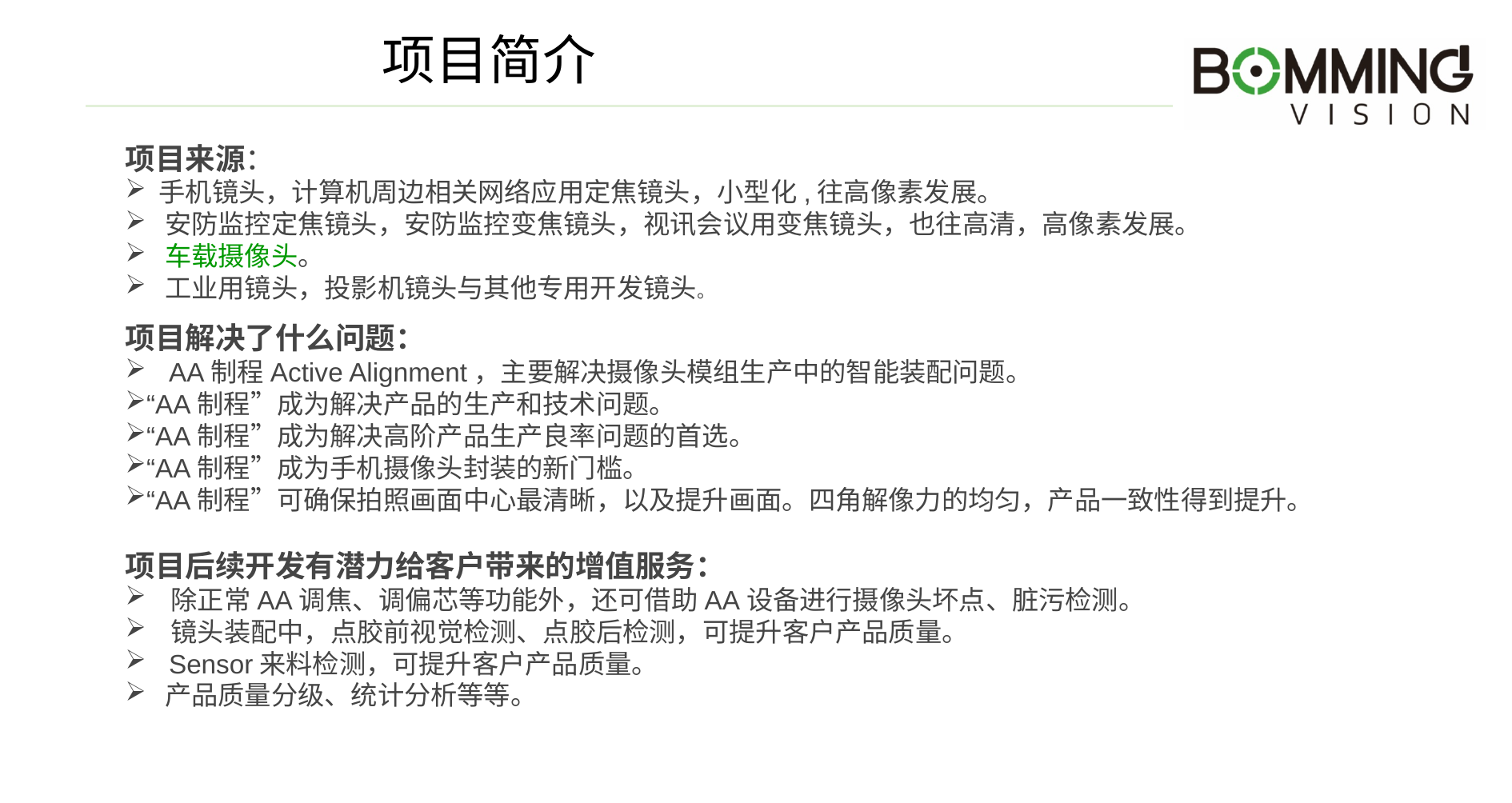

# 项目简介
项目来源：
 手机镜头，计算机周边相关网络应用定焦镜头，小型化,往高像素发展。
  安防监控定焦镜头，安防监控变焦镜头，视讯会议用变焦镜头，也往高清，高像素发展。
  车载摄像头。
  工业用镜头，投影机镜头与其他专用开发镜头。

项目解决了什么问题：
   AA制程Active Alignment，主要解决摄像头模组生产中的智能装配问题。
“AA制程”成为解决产品的生产和技术问题。
“AA制程”成为解决高阶产品生产良率问题的首选。
“AA制程”成为手机摄像头封装的新门槛。
“AA制程”可确保拍照画面中心最清晰，以及提升画面。四角解像力的均匀，产品一致性得到提升。

项目后续开发有潜力给客户带来的增值服务：
   除正常AA调焦、调偏芯等功能外，还可借助AA设备进行摄像头坏点、脏污检测。
   镜头装配中，点胶前视觉检测、点胶后检测，可提升客户产品质量。
   Sensor来料检测，可提升客户产品质量。
  产品质量分级、统计分析等等。